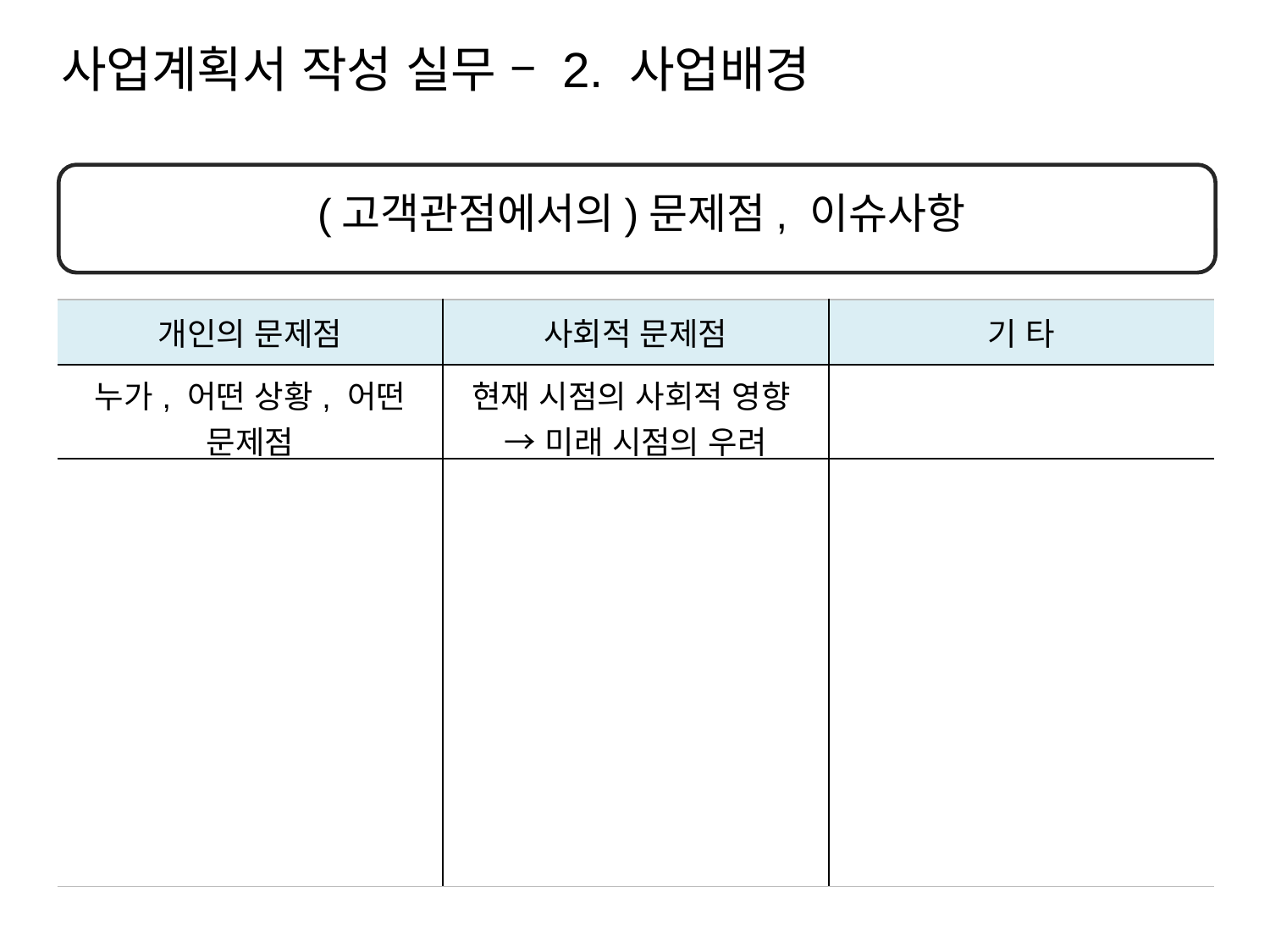

사업계획서 작성 실무 – 2. 사업배경

(고객관점에서의)문제점, 이슈사항
| 개인의 문제점 | 사회적 문제점 | 기 타 |
| --- | --- | --- |
| 누가, 어떤 상황, 어떤 문제점 | 현재 시점의 사회적 영향 → 미래 시점의 우려 |  |
|  |  |  |